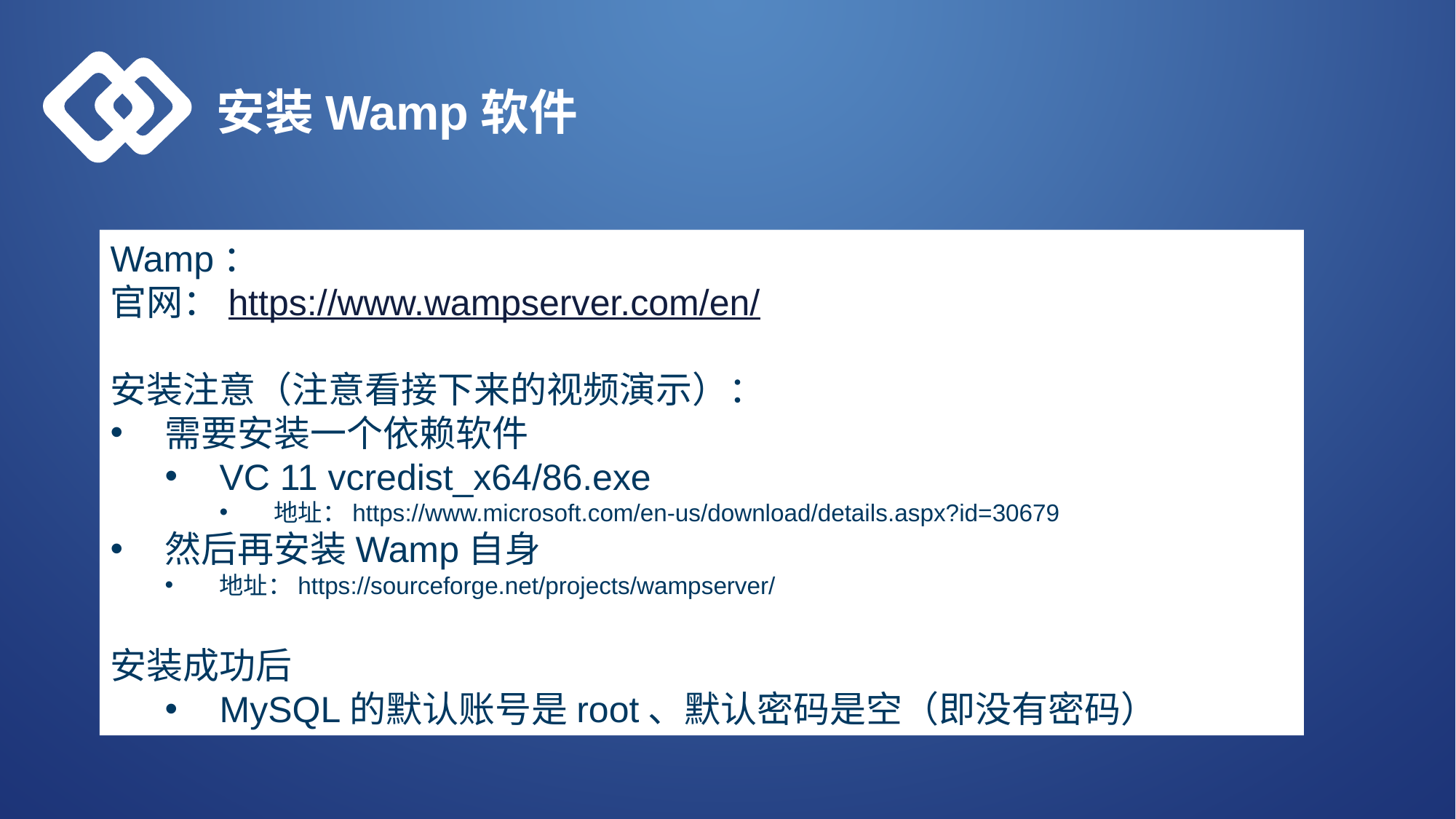

安装Wamp软件

Wamp：
官网：https://www.wampserver.com/en/

安装注意（注意看接下来的视频演示）：
需要安装一个依赖软件
VC 11 vcredist_x64/86.exe
地址：https://www.microsoft.com/en-us/download/details.aspx?id=30679
然后再安装Wamp自身
地址：https://sourceforge.net/projects/wampserver/

安装成功后
MySQL的默认账号是root、默认密码是空（即没有密码）